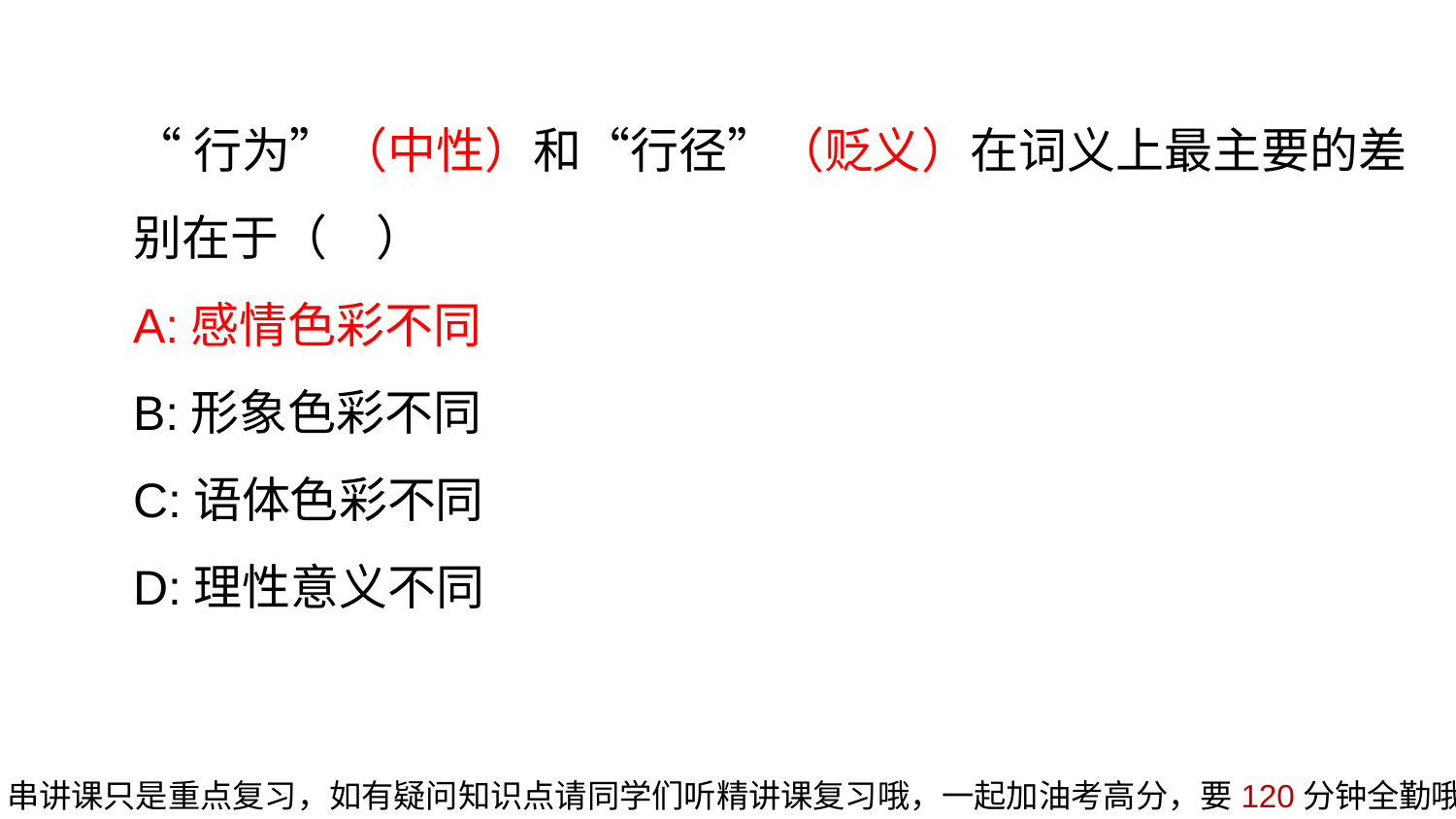

“行为”（中性）和“行径”（贬义）在词义上最主要的差别在于（　）
A:感情色彩不同
B:形象色彩不同
C:语体色彩不同
D:理性意义不同